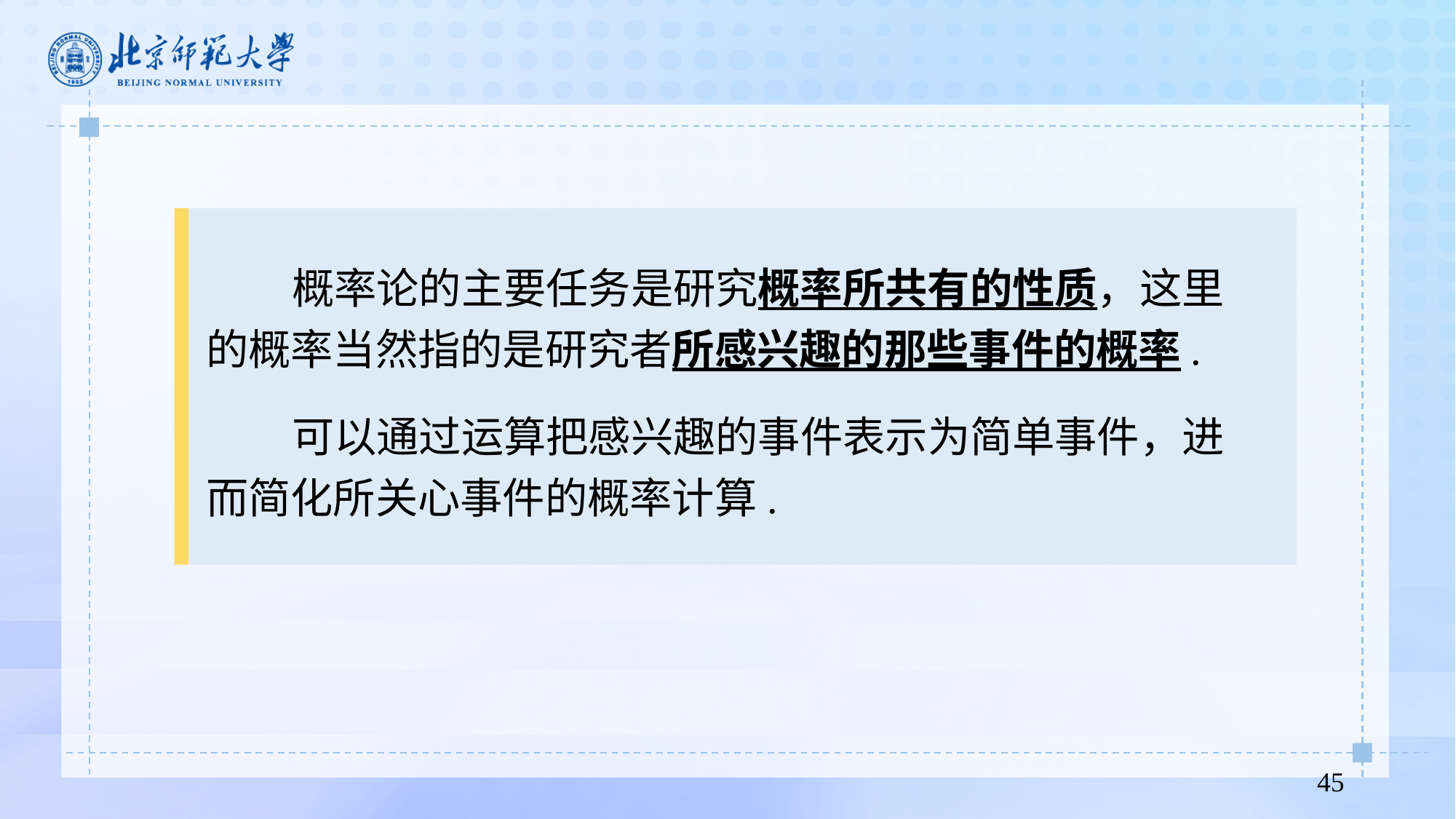

概率论的主要任务是研究概率所共有的性质，这里的概率当然指的是研究者所感兴趣的那些事件的概率.
        可以通过运算把感兴趣的事件表示为简单事件，进而简化所关心事件的概率计算.
45